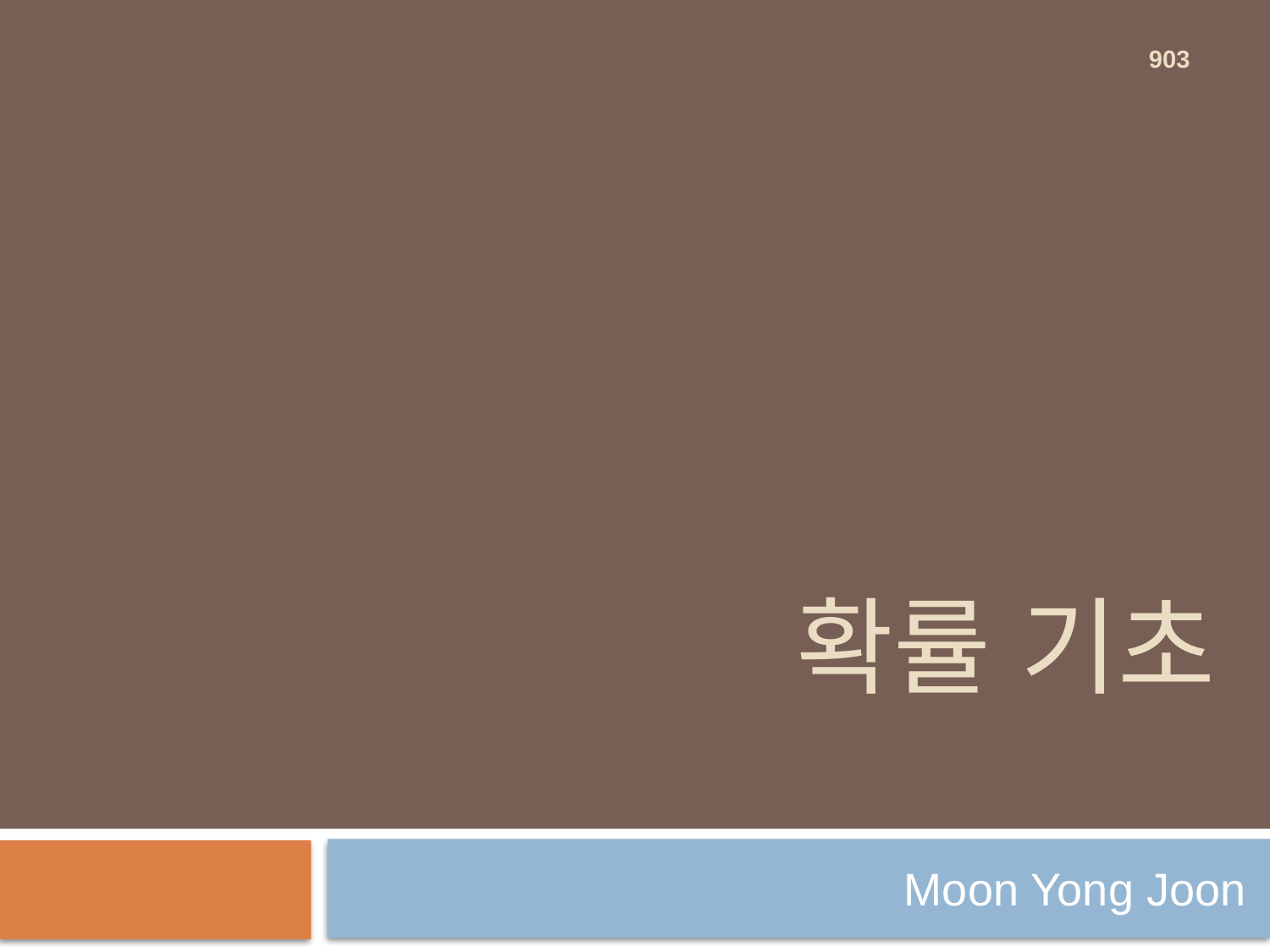

903
# 확률 기초
Moon Yong Joon